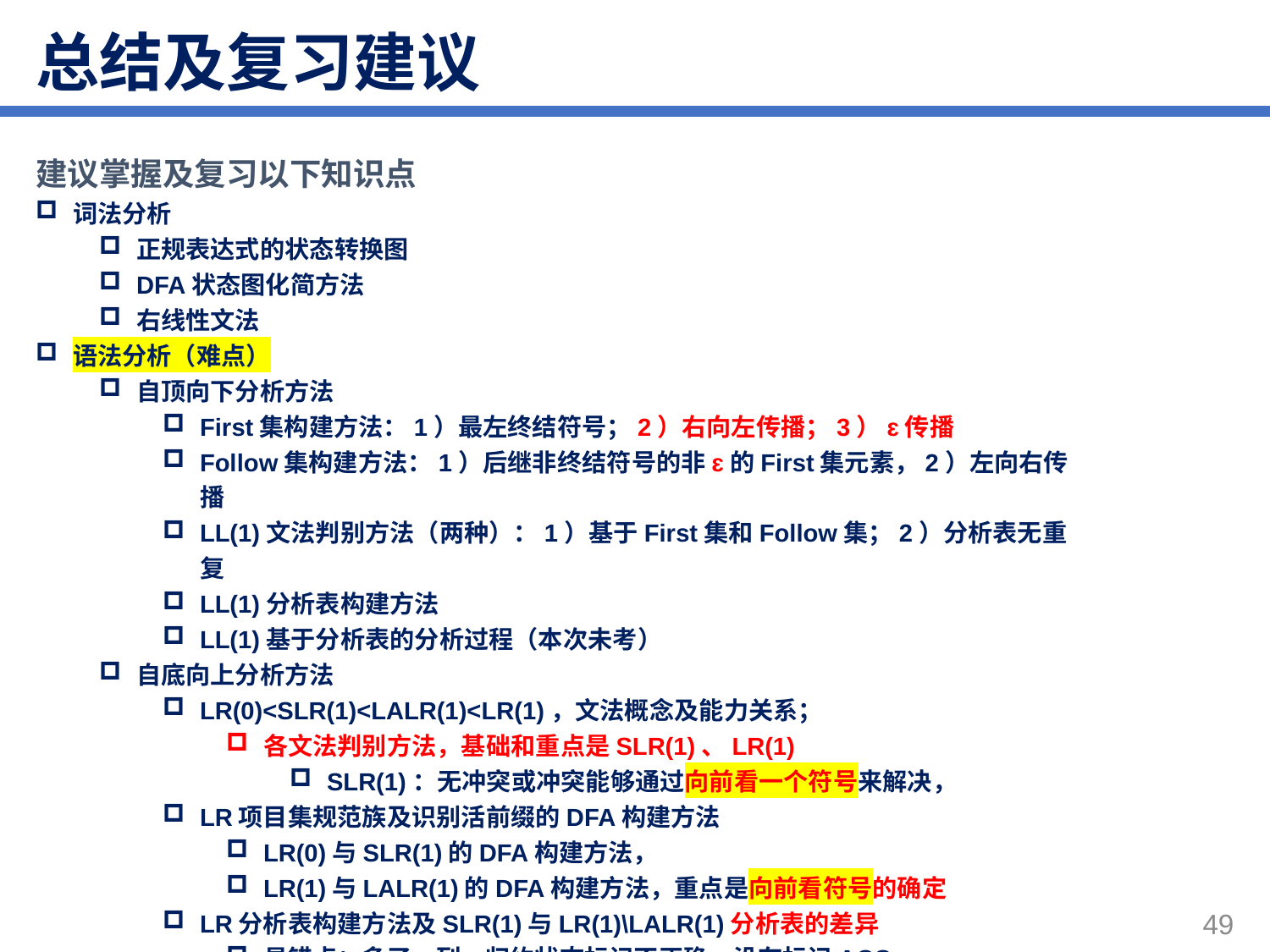

# 总结及复习建议
建议掌握及复习以下知识点
词法分析
正规表达式的状态转换图
DFA状态图化简方法
右线性文法
语法分析（难点）
自顶向下分析方法
First集构建方法：1）最左终结符号；2）右向左传播；3）ɛ传播
Follow集构建方法：1）后继非终结符号的非ɛ的First集元素，2）左向右传播
LL(1)文法判别方法（两种）：1）基于First集和Follow集；2）分析表无重复
LL(1)分析表构建方法
LL(1)基于分析表的分析过程（本次未考）
自底向上分析方法
LR(0)<SLR(1)<LALR(1)<LR(1)，文法概念及能力关系；
各文法判别方法，基础和重点是SLR(1)、LR(1)
SLR(1)：无冲突或冲突能够通过向前看一个符号来解决，
LR项目集规范族及识别活前缀的DFA构建方法
LR(0)与SLR(1)的DFA构建方法，
LR(1)与LALR(1)的DFA构建方法，重点是向前看符号的确定
LR分析表构建方法及SLR(1)与LR(1)\LALR(1)分析表的差异
易错点：多了ɛ列、归约状态标记不正确、没有标记ACC
49